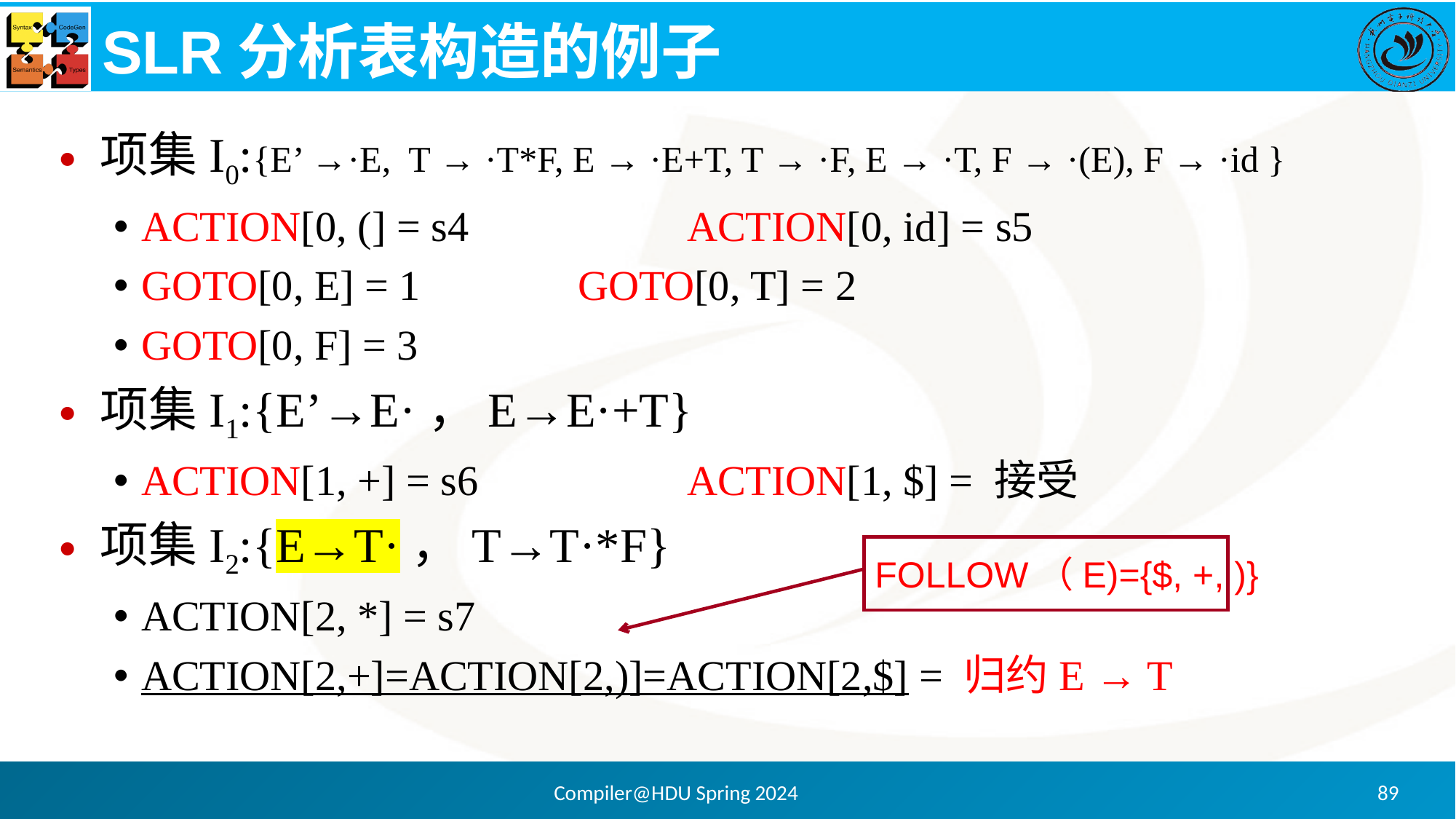

# SLR分析表构造的例子
项集I0:{E’ →·E,  T → ·T*F, E → ·E+T, T → ·F, E → ·T, F → ·(E), F → ·id }
ACTION[0, (] = s4 		ACTION[0, id] = s5
GOTO[0, E] = 1 		GOTO[0, T] = 2
GOTO[0, F] = 3
项集I1:{E’→E·，E→E·+T}
ACTION[1, +] = s6 		ACTION[1, $] = 接受
项集I2:{E→T·，T→T·*F}
ACTION[2, *] = s7
ACTION[2,+]=ACTION[2,)]=ACTION[2,$] = 归约E → T
FOLLOW（E)={$, +, )}
Compiler@HDU Spring 2024
89